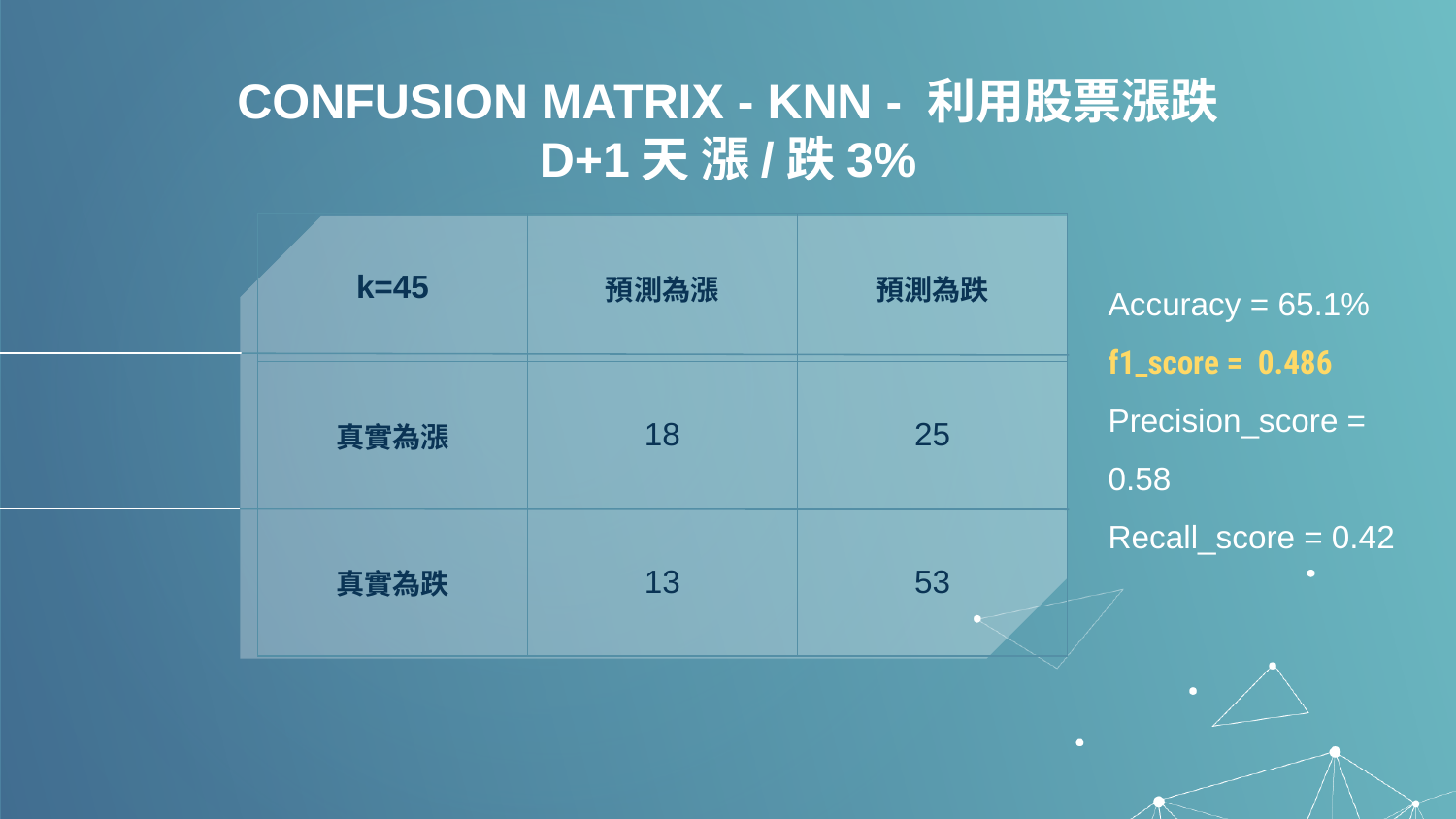

# CONFUSION MATRIX - KNN - 利用股票漲跌
D+1天 漲/跌3%
| k=45 | 預測為漲 | 預測為跌 |
| --- | --- | --- |
| 真實為漲 | 18 | 25 |
| 真實為跌 | 13 | 53 |

Accuracy = 65.1%
f1_score =  0.486
Precision_score =  0.58
Recall_score = 0.42